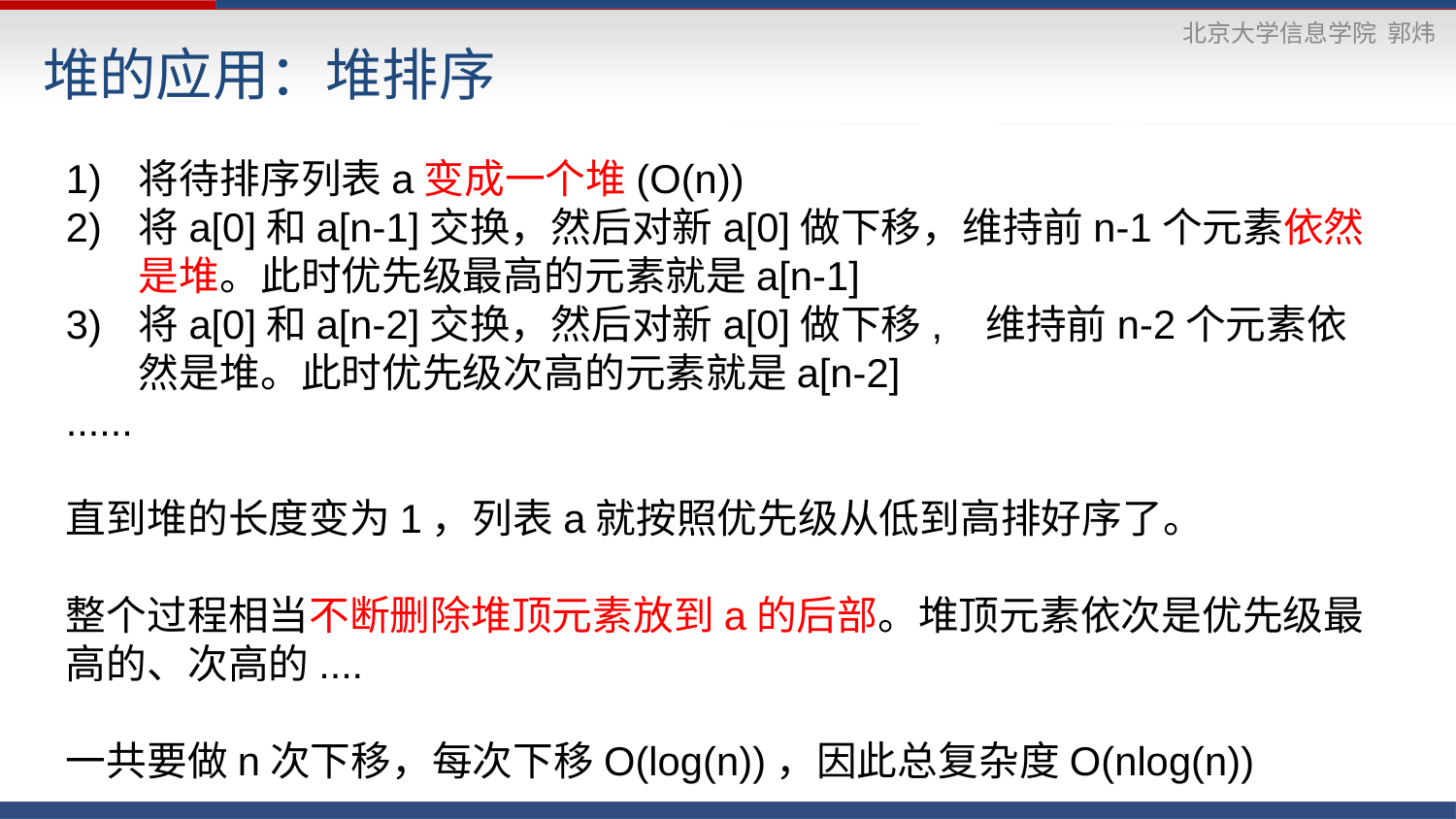

# 堆的应用：堆排序
将待排序列表a变成一个堆(O(n))
将a[0]和a[n-1]交换，然后对新a[0]做下移，维持前n-1个元素依然是堆。此时优先级最高的元素就是a[n-1]
将a[0]和a[n-2]交换，然后对新a[0]做下移,   维持前n-2个元素依然是堆。此时优先级次高的元素就是a[n-2]
......

直到堆的长度变为1，列表a就按照优先级从低到高排好序了。

整个过程相当不断删除堆顶元素放到a的后部。堆顶元素依次是优先级最高的、次高的....

一共要做n次下移，每次下移O(log(n))，因此总复杂度O(nlog(n))
25